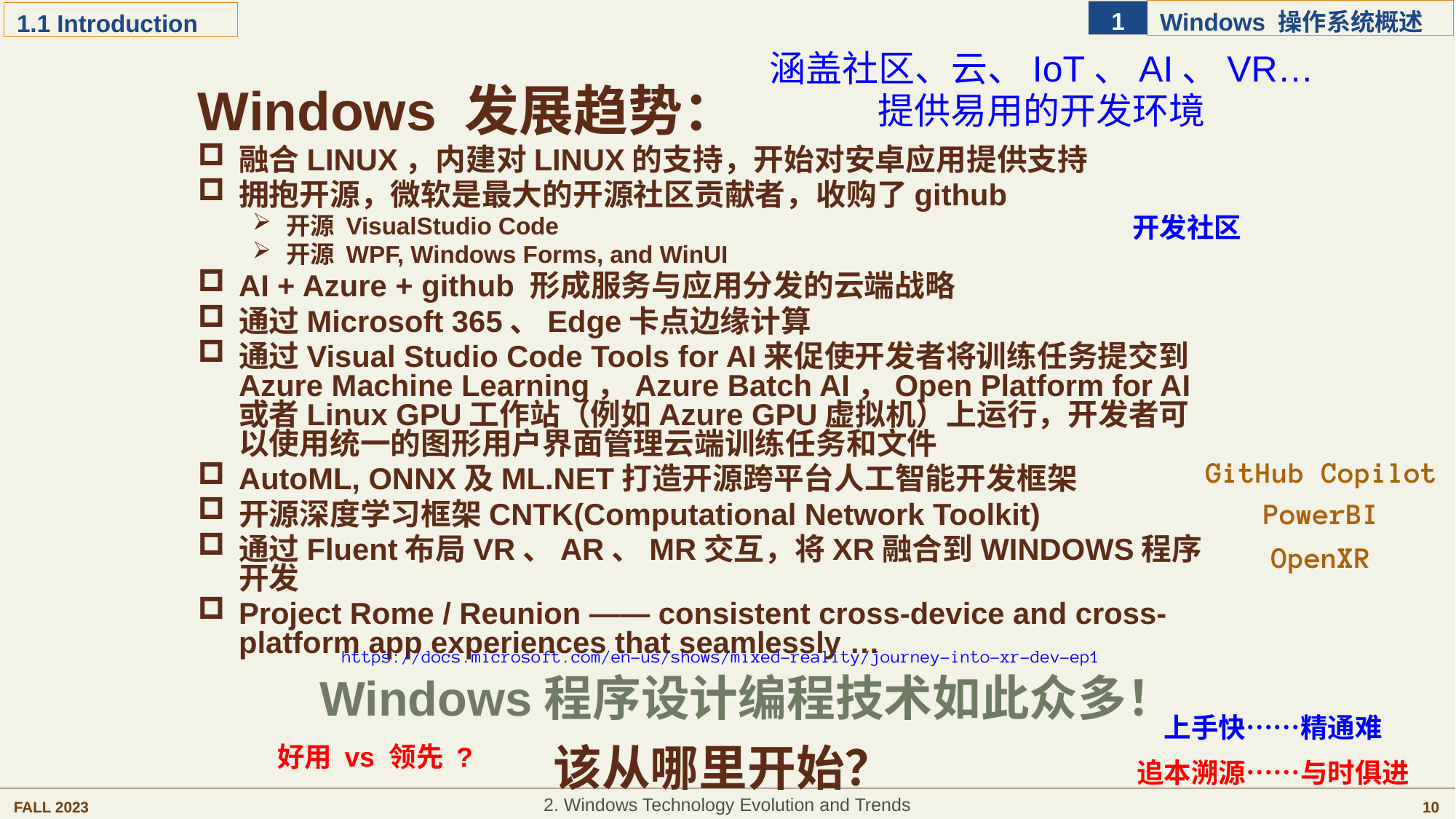

涵盖社区、云、IoT、AI、VR…
提供易用的开发环境
Windows 发展趋势：
融合LINUX，内建对LINUX的支持，开始对安卓应用提供支持
拥抱开源，微软是最大的开源社区贡献者，收购了github
开源 VisualStudio Code
开源 WPF, Windows Forms, and WinUI
AI + Azure + github 形成服务与应用分发的云端战略
通过Microsoft 365、Edge卡点边缘计算
通过Visual Studio Code Tools for AI来促使开发者将训练任务提交到Azure Machine Learning，Azure Batch AI，Open Platform for AI或者Linux GPU工作站（例如Azure GPU虚拟机）上运行，开发者可以使用统一的图形用户界面管理云端训练任务和文件
AutoML, ONNX及ML.NET打造开源跨平台人工智能开发框架
开源深度学习框架CNTK(Computational Network Toolkit)
通过Fluent布局VR、AR、MR交互，将XR融合到WINDOWS程序开发
Project Rome / Reunion —— consistent cross-device and cross-platform app experiences that seamlessly …
开发社区
GitHub Copilot
PowerBI
OpenXR
https://docs.microsoft.com/en-us/shows/mixed-reality/journey-into-xr-dev-ep1
Windows程序设计编程技术如此众多！该从哪里开始？
上手快……精通难
追本溯源……与时俱进
好用 vs 领先 ?
2. Windows Technology Evolution and Trends